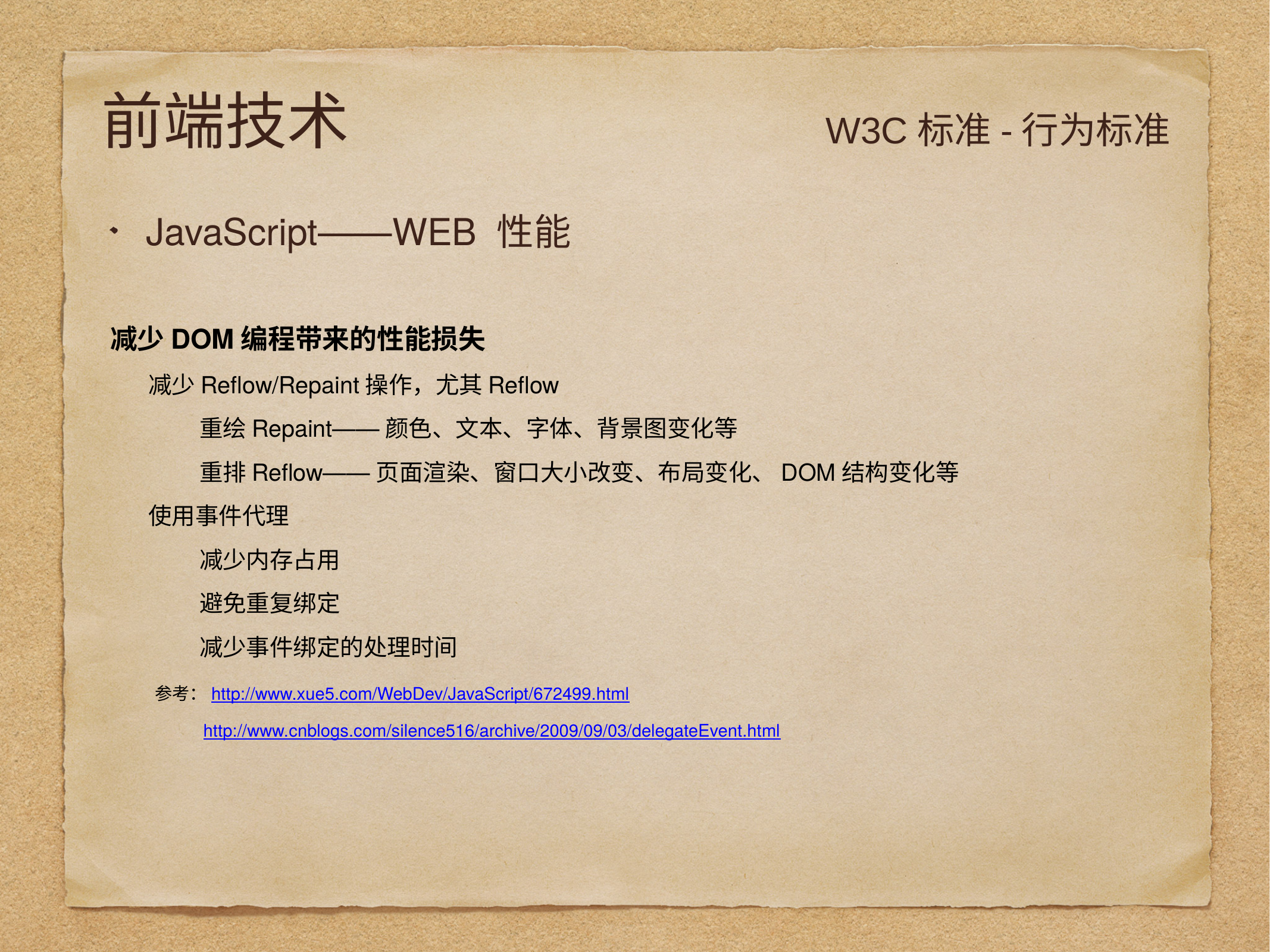

# 前端技术
W3C标准-行为标准
JavaScript——WEB 性能

减少DOM编程带来的性能损失
     减少Reflow/Repaint操作，尤其Reflow
重绘Repaint——颜色、文本、字体、背景图变化等
重排Reflow——页面渲染、窗口大小改变、布局变化、DOM结构变化等
     使用事件代理
减少内存占用
避免重复绑定
减少事件绑定的处理时间
      参考：http://www.xue5.com/WebDev/JavaScript/672499.html
                   http://www.cnblogs.com/silence516/archive/2009/09/03/delegateEvent.html